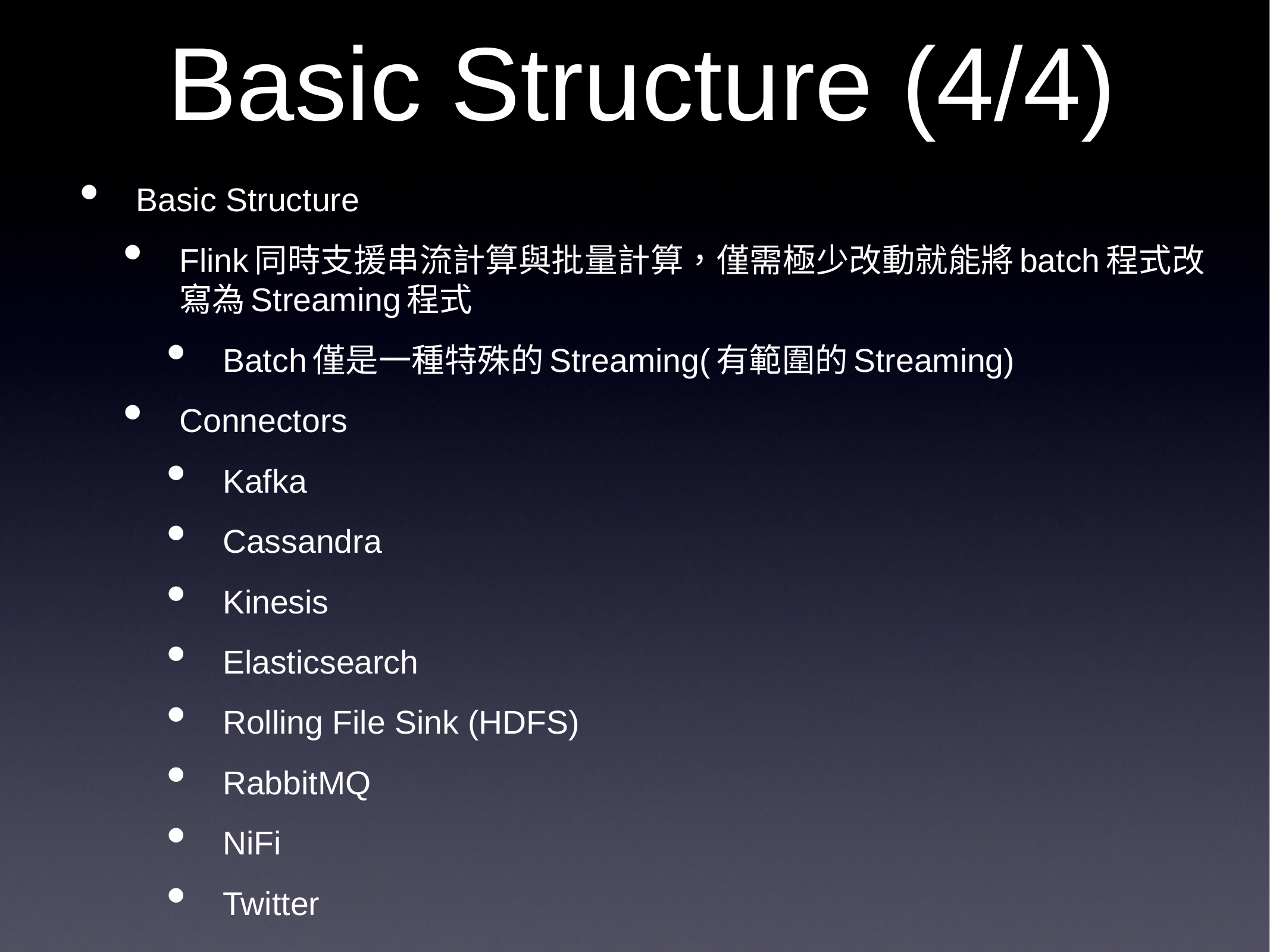

# Basic Structure (4/4)
Basic Structure
Flink同時支援串流計算與批量計算，僅需極少改動就能將batch程式改寫為Streaming程式
Batch僅是一種特殊的Streaming(有範圍的Streaming)
Connectors
Kafka
Cassandra
Kinesis
Elasticsearch
Rolling File Sink (HDFS)
RabbitMQ
NiFi
Twitter